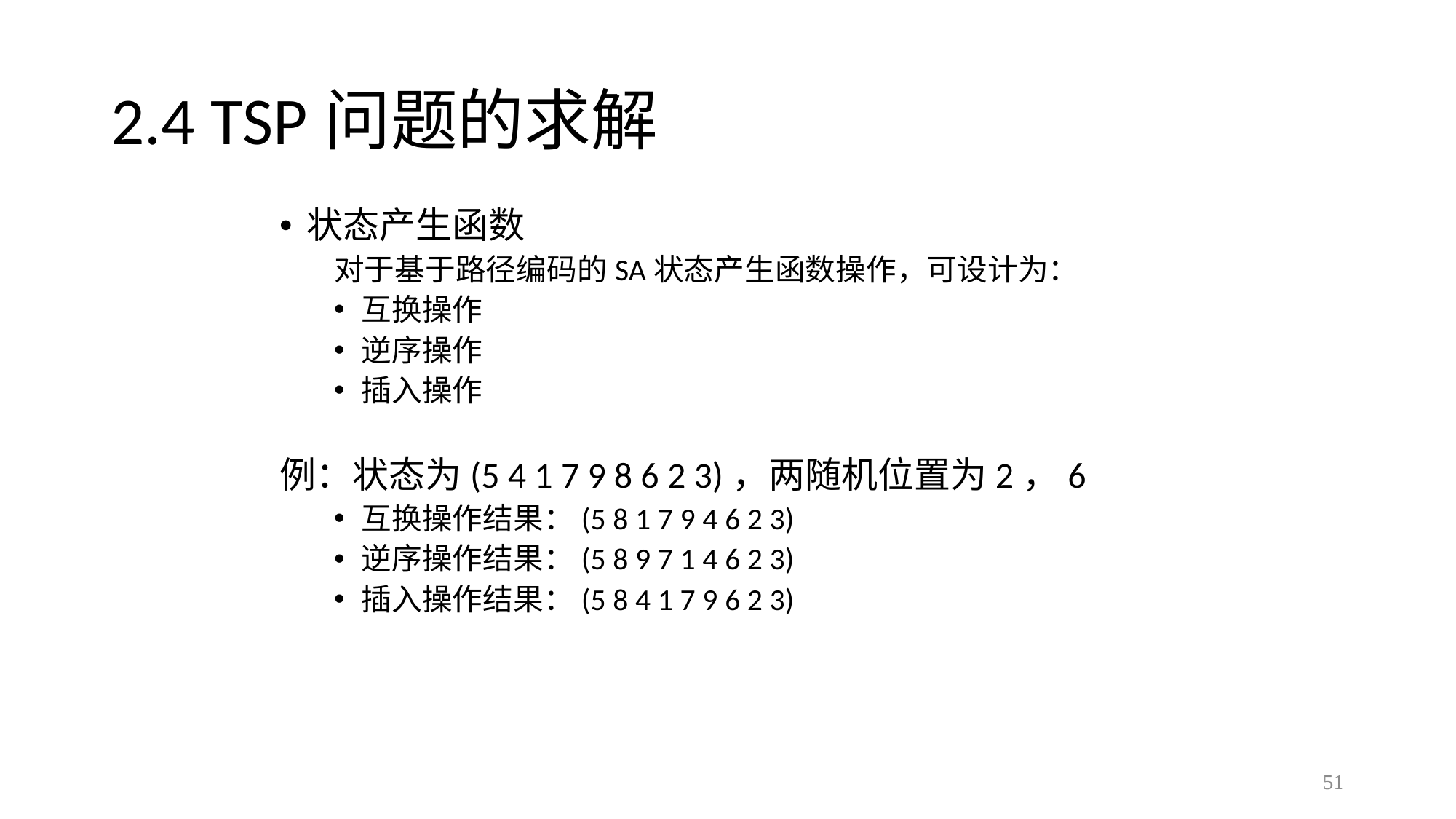

# 2.4 TSP问题的求解
状态产生函数
对于基于路径编码的SA状态产生函数操作，可设计为：
互换操作
逆序操作
插入操作

例：状态为(5 4 1 7 9 8 6 2 3)，两随机位置为2，6
互换操作结果：(5 8 1 7 9 4 6 2 3)
逆序操作结果：(5 8 9 7 1 4 6 2 3)
插入操作结果：(5 8 4 1 7 9 6 2 3)
51